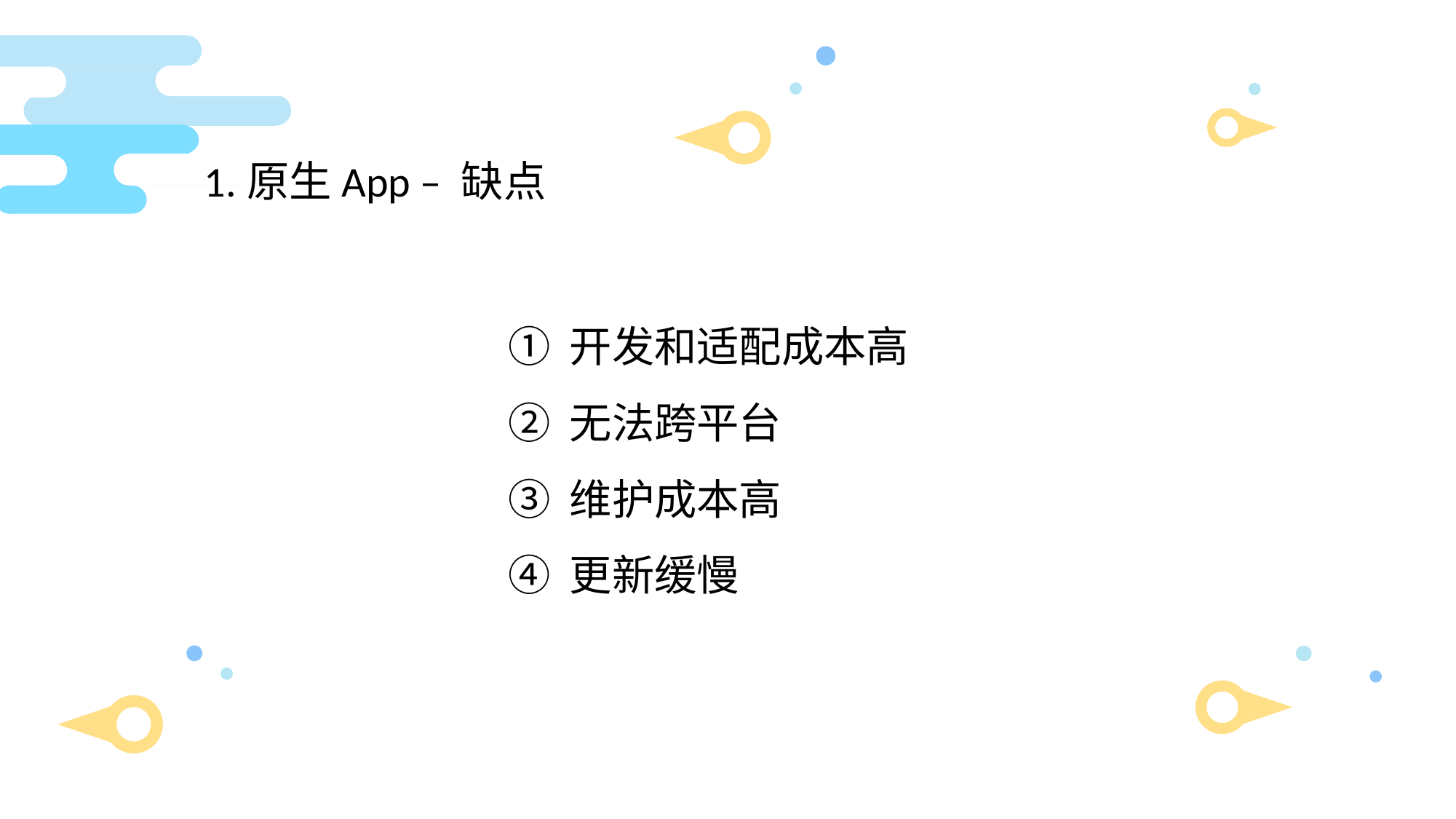

1.原生App – 缺点

开发和适配成本高
无法跨平台
维护成本高
更新缓慢